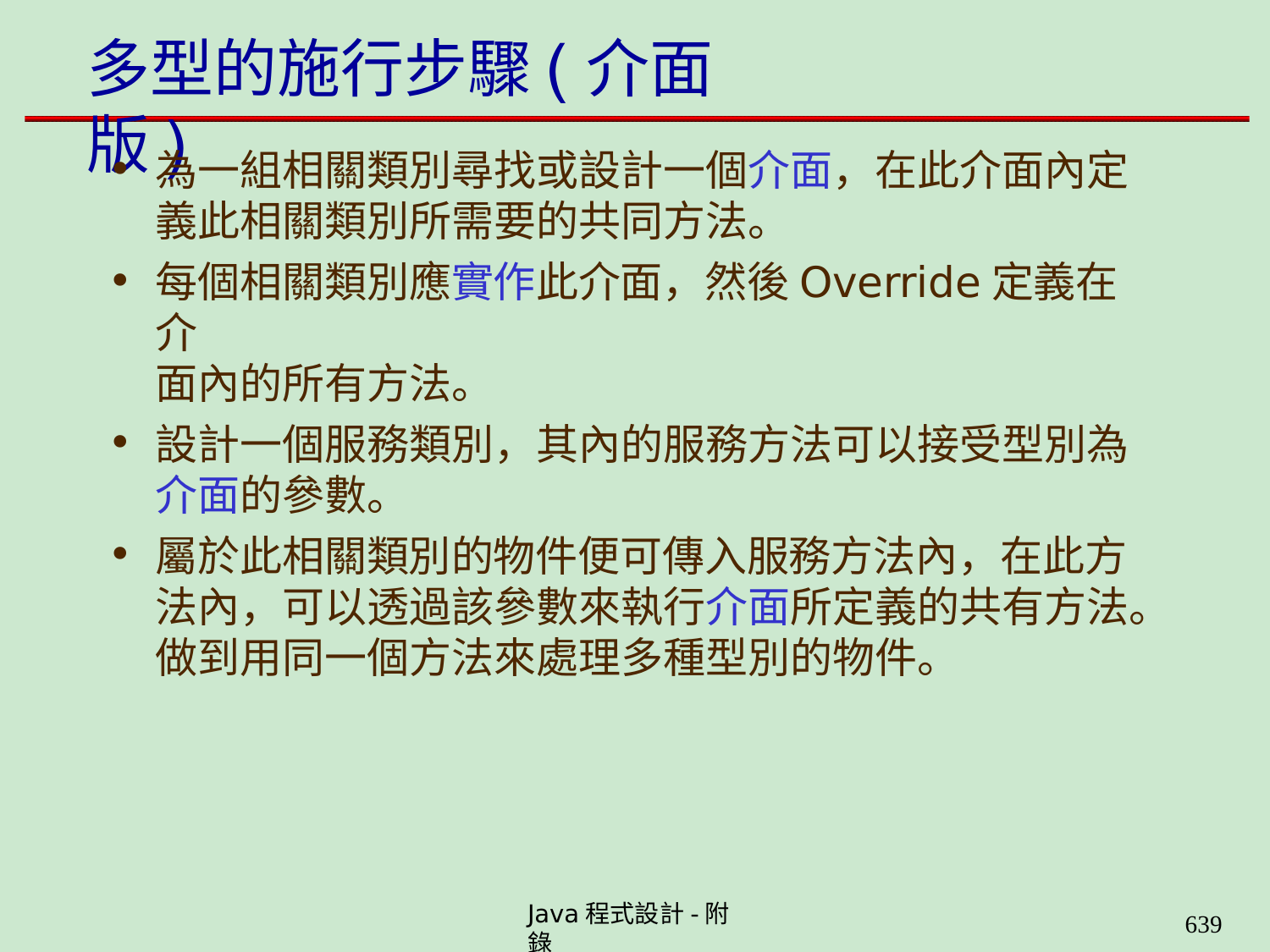

# 多型的施行步驟(介面版)
為一組相關類別尋找或設計一個介面，在此介面內定 義此相關類別所需要的共同方法。
每個相關類別應實作此介面，然後Override定義在介
面內的所有方法。
設計一個服務類別，其內的服務方法可以接受型別為 介面的參數。
屬於此相關類別的物件便可傳入服務方法內，在此方 法內，可以透過該參數來執行介面所定義的共有方法。 做到用同一個方法來處理多種型別的物件。
Java程式設計-附錄
639